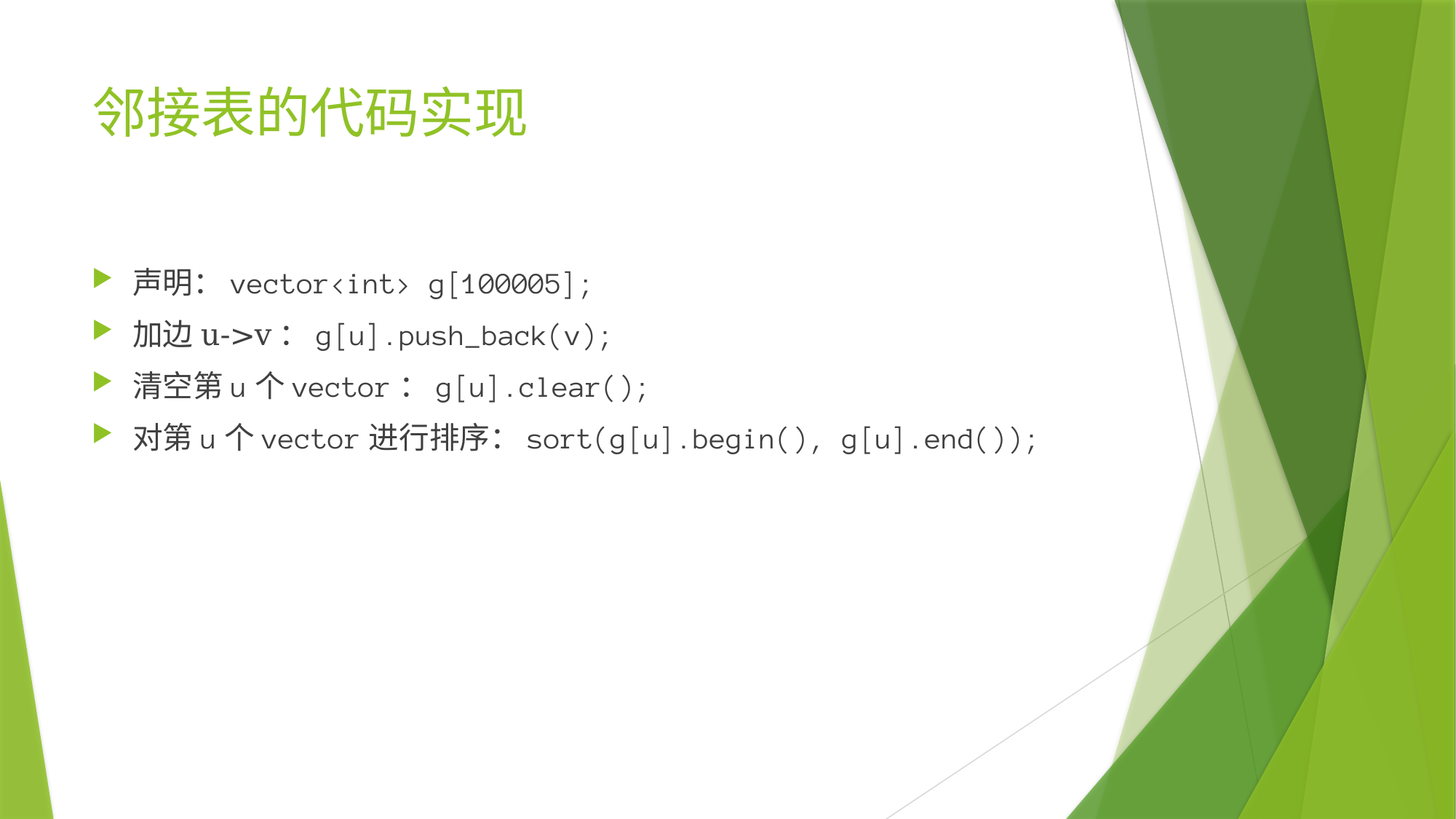

# 邻接表的代码实现
声明：vector<int> g[100005];
加边u->v：g[u].push_back(v);
清空第u个vector：g[u].clear();
对第u个vector进行排序：sort(g[u].begin(), g[u].end());